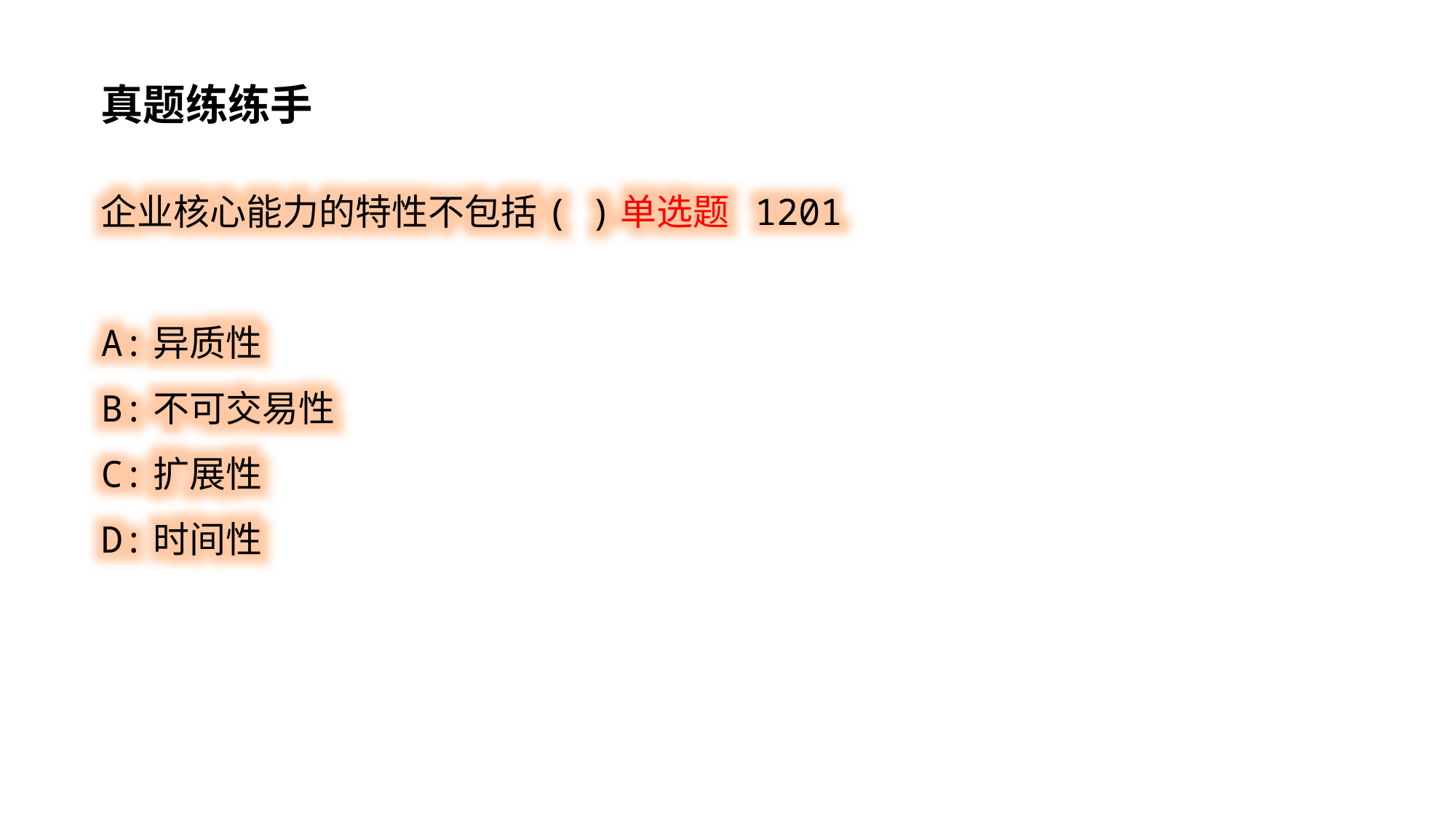

真题练练手
企业核心能力的特性不包括( )单选题  1201

A:异质性
B:不可交易性
C:扩展性
D:时间性